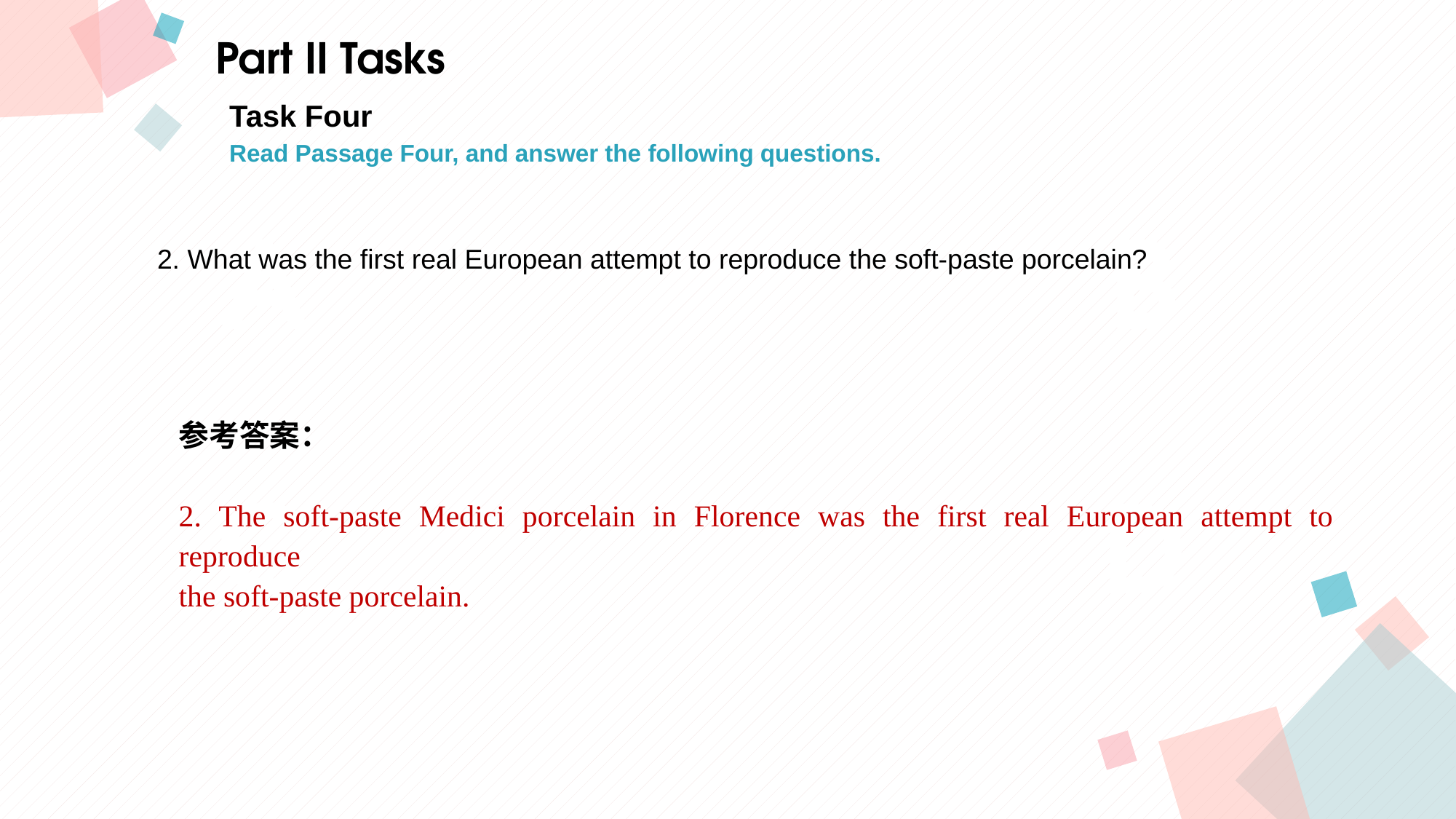

Part II Tasks
Task Four
Read Passage Four, and answer the following questions.
A
B
   2. What was the first real European attempt to reproduce the soft-paste porcelain?
参考答案：

2. The soft-paste Medici porcelain in Florence was the first real European attempt to reproduce
the soft-paste porcelain.
C
D